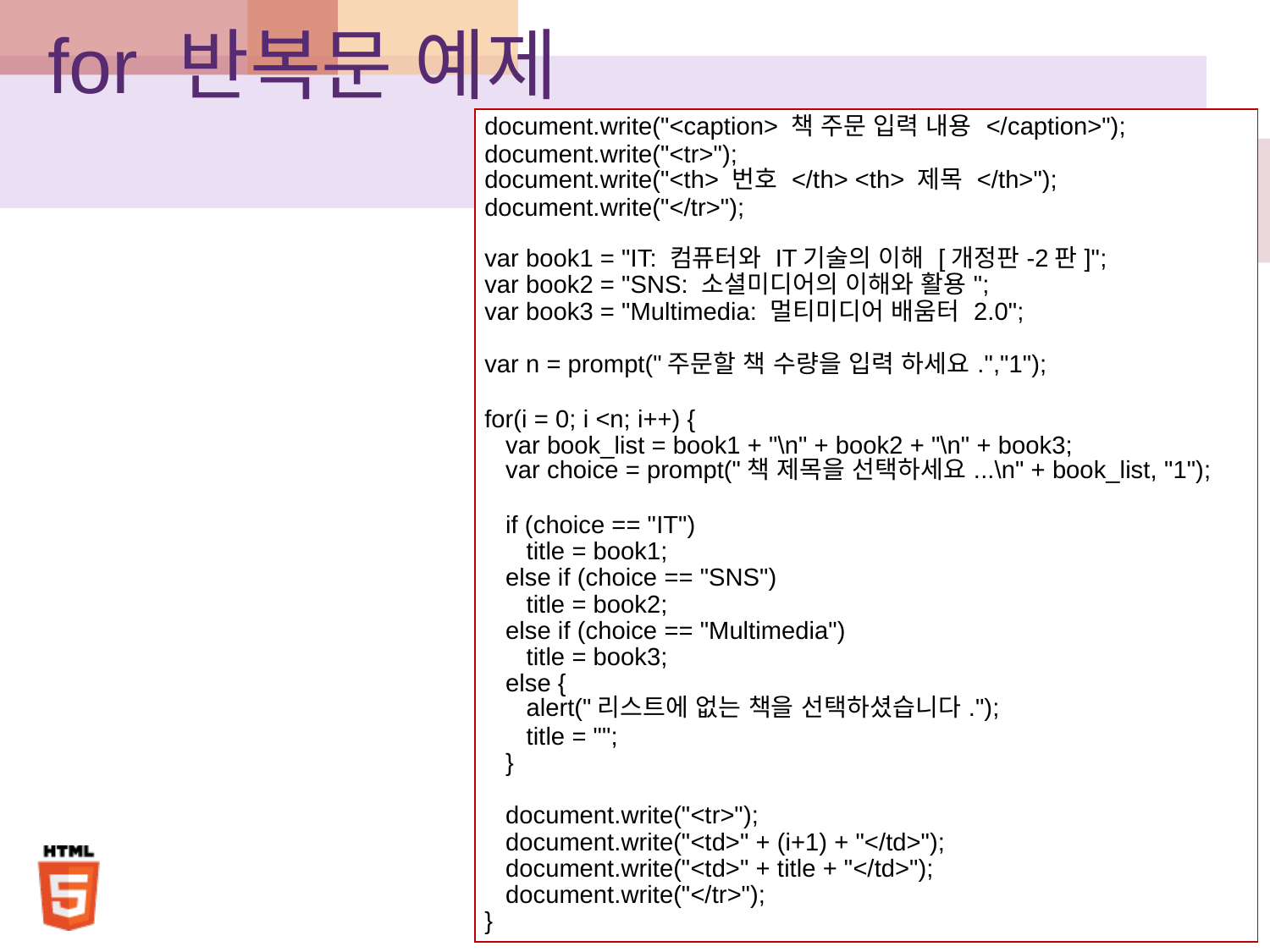

# for 반복문 예제
| document.write("<caption> 책 주문 입력 내용 </caption>"); document.write("<tr>"); document.write("<th> 번호 </th> <th> 제목 </th>"); document.write("</tr>"); var book1 = "IT: 컴퓨터와 IT기술의 이해 [개정판-2판]"; var book2 = "SNS: 소셜미디어의 이해와 활용"; var book3 = "Multimedia: 멀티미디어 배움터 2.0"; var n = prompt("주문할 책 수량을 입력 하세요.","1"); for(i = 0; i <n; i++) { var book\_list = book1 + "\n" + book2 + "\n" + book3; var choice = prompt("책 제목을 선택하세요...\n" + book\_list, "1"); if (choice == "IT") title = book1; else if (choice == "SNS") title = book2; else if (choice == "Multimedia") title = book3; else { alert("리스트에 없는 책을 선택하셨습니다."); title = ""; } document.write("<tr>"); document.write("<td>" + (i+1) + "</td>"); document.write("<td>" + title + "</td>"); document.write("</tr>"); } |
| --- |
36
자바스크립트 프로그래밍기초